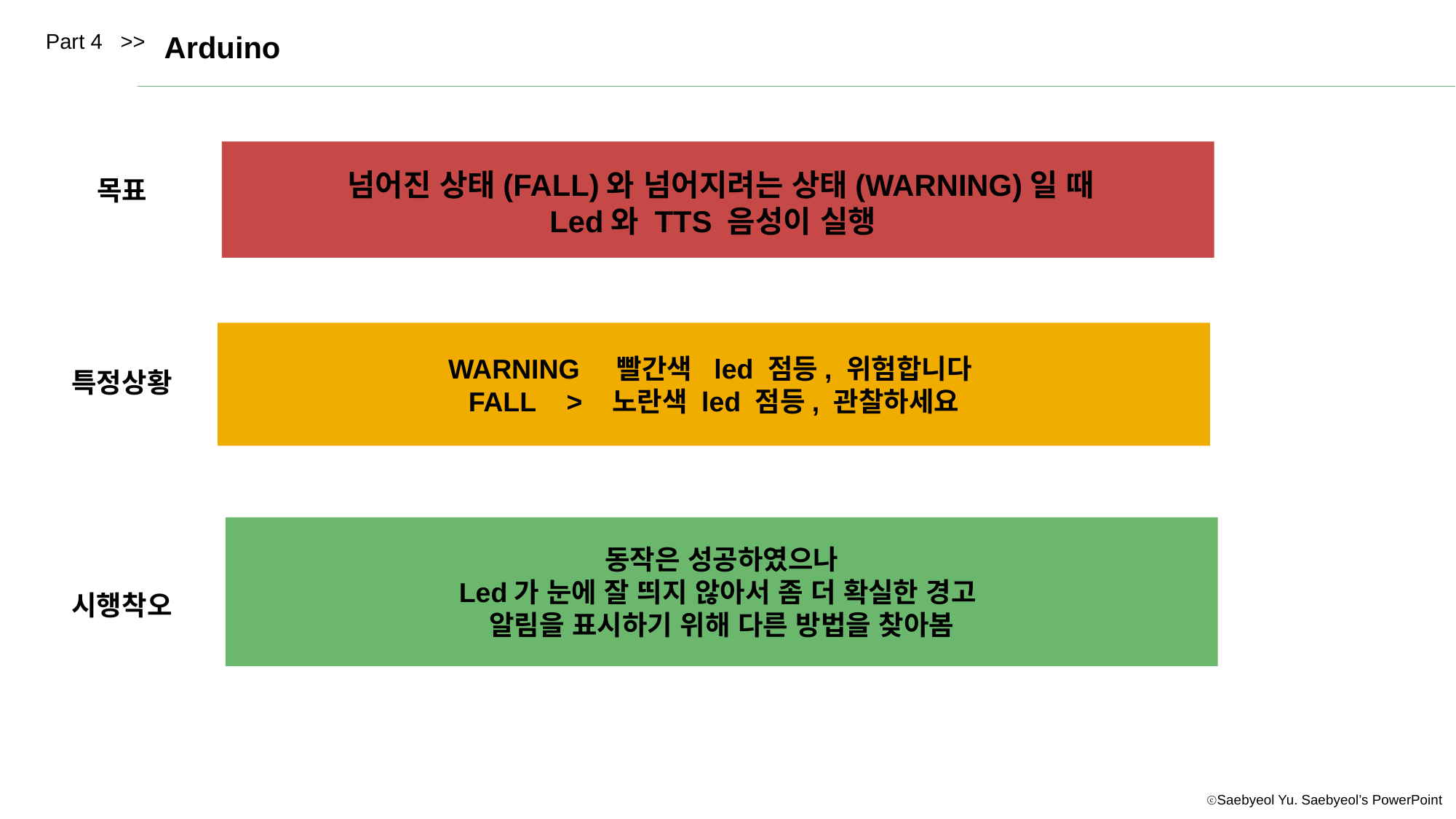

Part 4   >>
Arduino

 넘어진 상태(FALL)와 넘어지려는 상태(WARNING)일 때
Led와 TTS 음성이 실행
목표
WARNING    빨간색  led 점등, 위험합니다
FALL    >   노란색 led 점등, 관찰하세요
특정상황
동작은 성공하였으나
Led가 눈에 잘 띄지 않아서 좀 더 확실한 경고
알림을 표시하기 위해 다른 방법을 찾아봄
시행착오